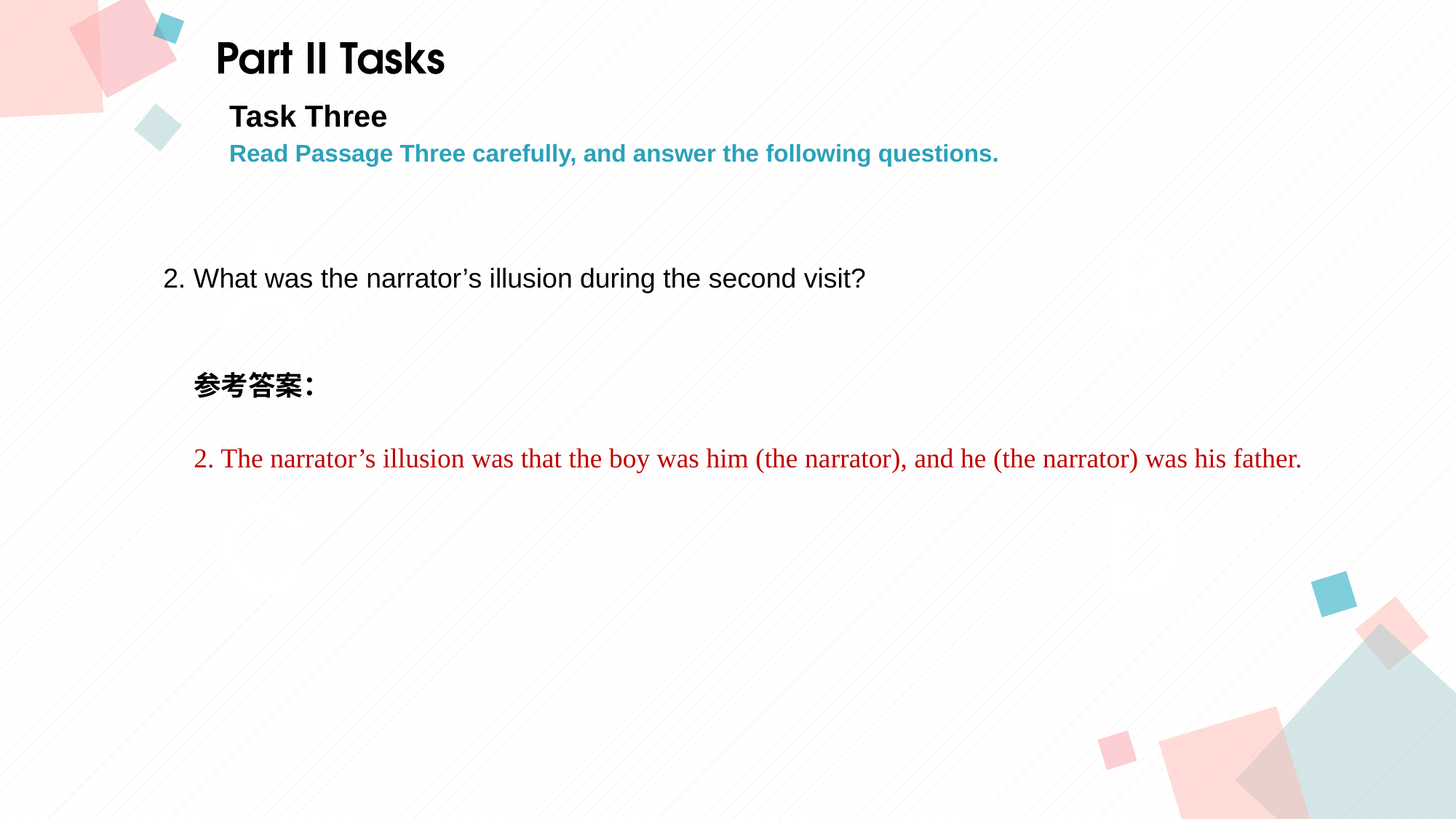

Part II Tasks
Task Three

Read Passage Three carefully, and answer the following questions.
A
B
    2. What was the narrator’s illusion during the second visit?
参考答案：

2. The narrator’s illusion was that the boy was him (the narrator), and he (the narrator) was his father.
C
D